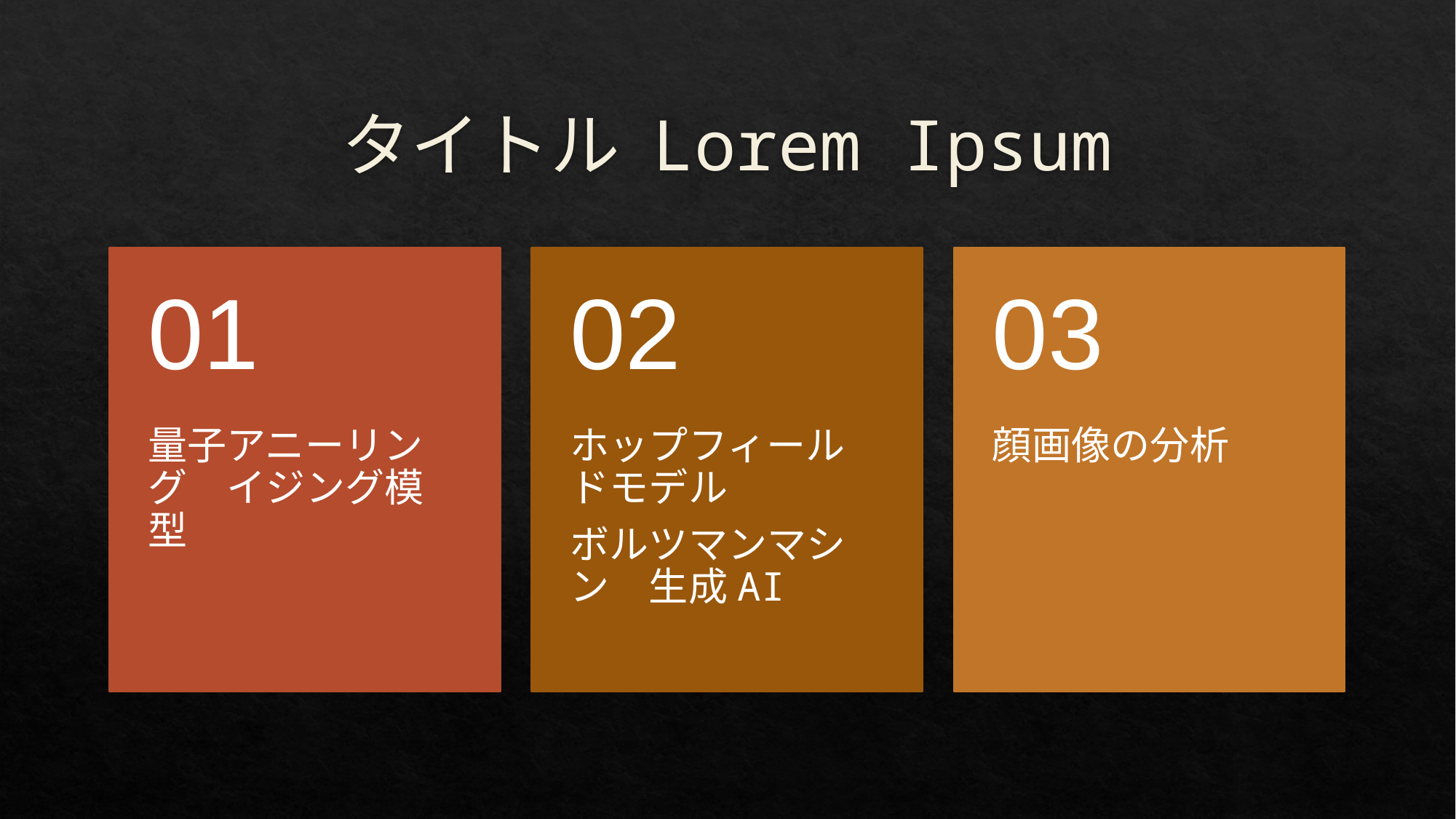

# タイトル Lorem Ipsum
量子アニーリング　イジング模型
01
ホップフィールドモデル
ボルツマンマシン　生成AI
02
顔画像の分析
03